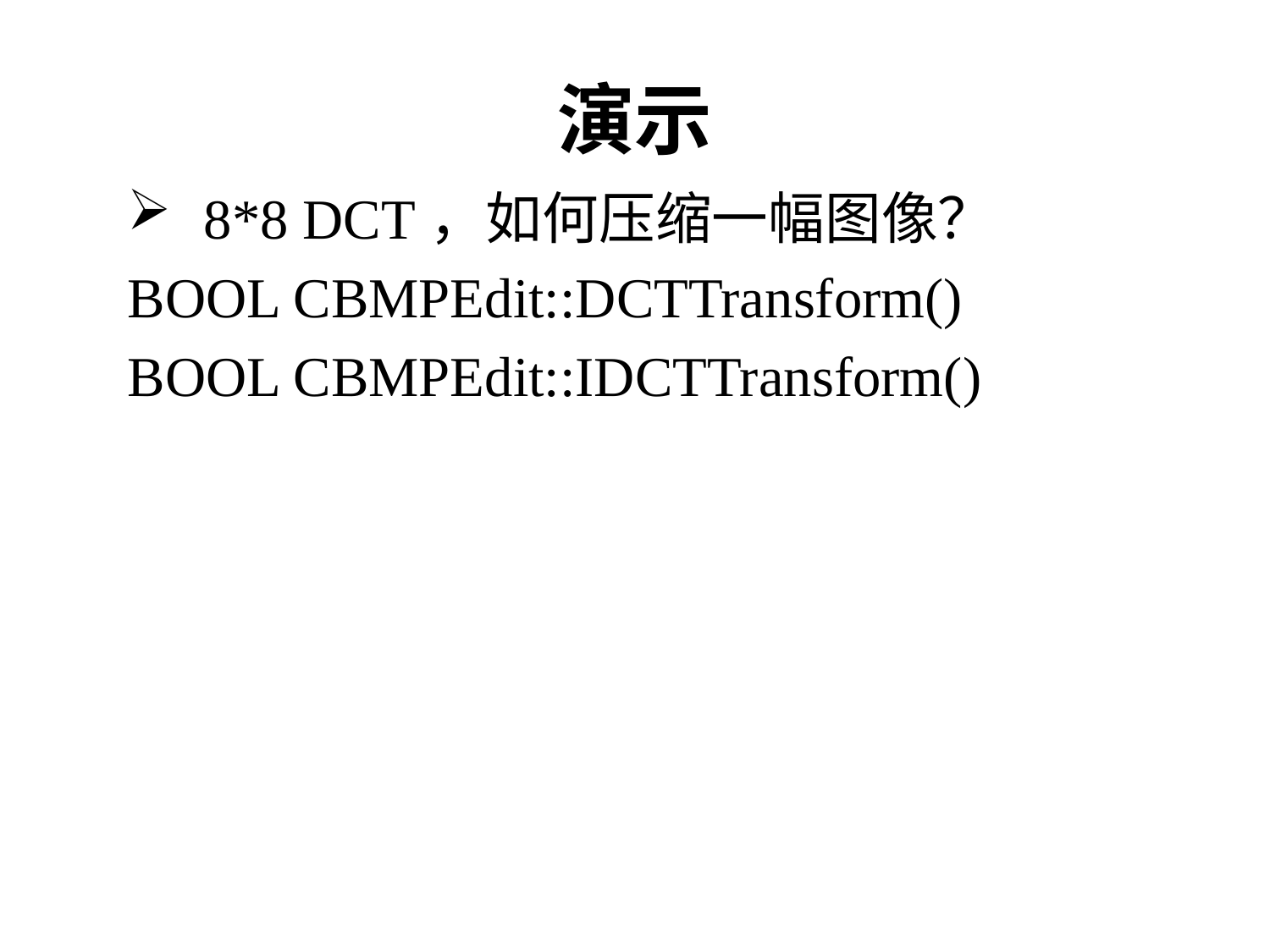

# 演示
  8*8 DCT，如何压缩一幅图像？
BOOL CBMPEdit::DCTTransform()
BOOL CBMPEdit::IDCTTransform()